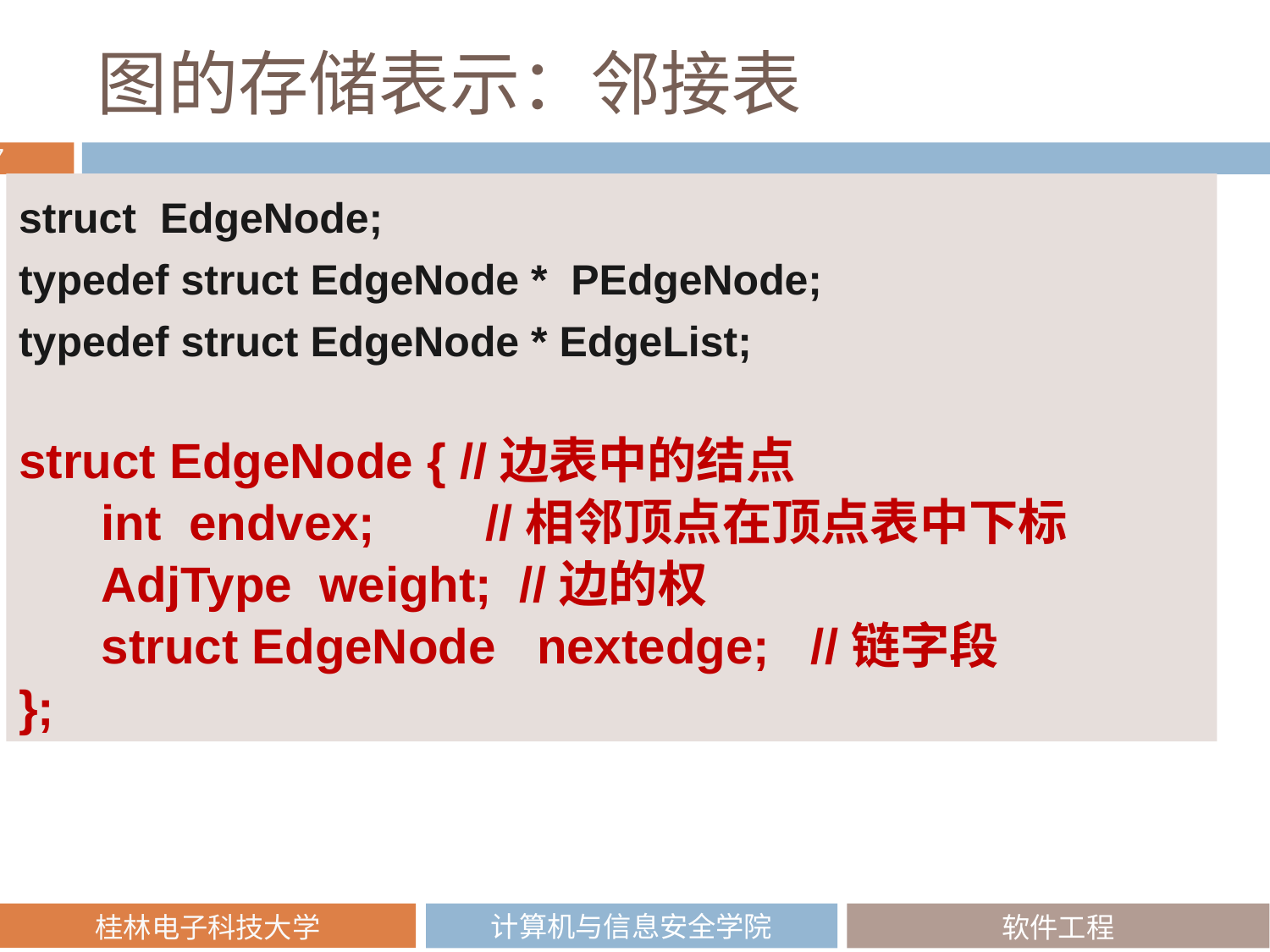

# 图的存储表示：邻接表
struct  EdgeNode;
typedef struct EdgeNode *  PEdgeNode;
typedef struct EdgeNode * EdgeList;

struct EdgeNode { //边表中的结点
      int  endvex;        //相邻顶点在顶点表中下标
      AdjType  weight;  //边的权
      struct EdgeNode   nextedge;   //链字段
};